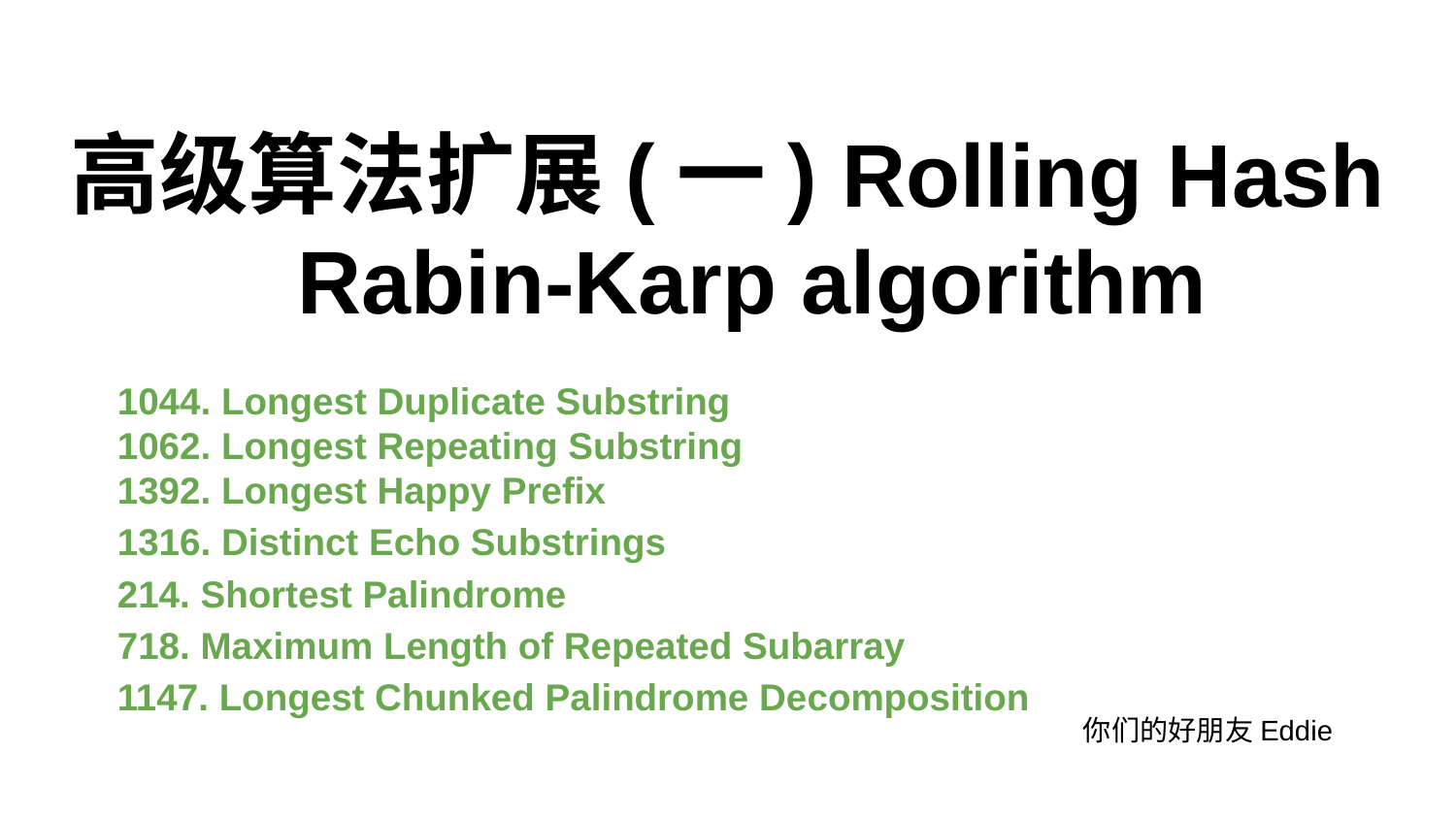

高级算法扩展(一) Rolling Hash
  Rabin-Karp algorithm
1044. Longest Duplicate Substring
1062. Longest Repeating Substring
1392. Longest Happy Prefix
1316. Distinct Echo Substrings
214. Shortest Palindrome
718. Maximum Length of Repeated Subarray
1147. Longest Chunked Palindrome Decomposition

你们的好朋友Eddie